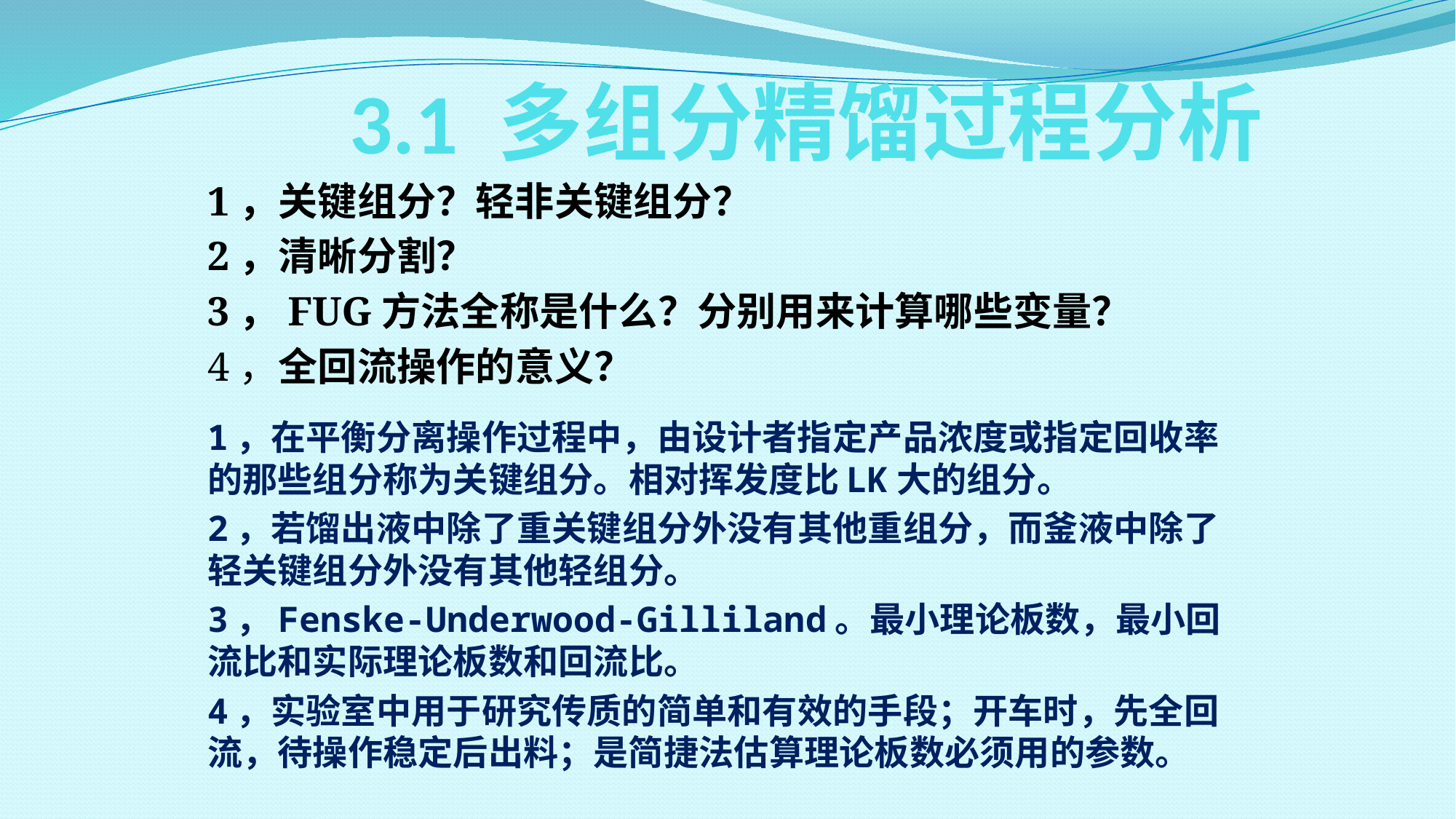

# 3.1 多组分精馏过程分析
1，关键组分？轻非关键组分？
2，清晰分割？
3，FUG方法全称是什么？分别用来计算哪些变量？
4，全回流操作的意义？

1，在平衡分离操作过程中，由设计者指定产品浓度或指定回收率的那些组分称为关键组分。相对挥发度比LK大的组分。
2，若馏出液中除了重关键组分外没有其他重组分，而釜液中除了轻关键组分外没有其他轻组分。
3，Fenske-Underwood-Gilliland。最小理论板数，最小回流比和实际理论板数和回流比。
4，实验室中用于研究传质的简单和有效的手段；开车时，先全回流，待操作稳定后出料；是简捷法估算理论板数必须用的参数。